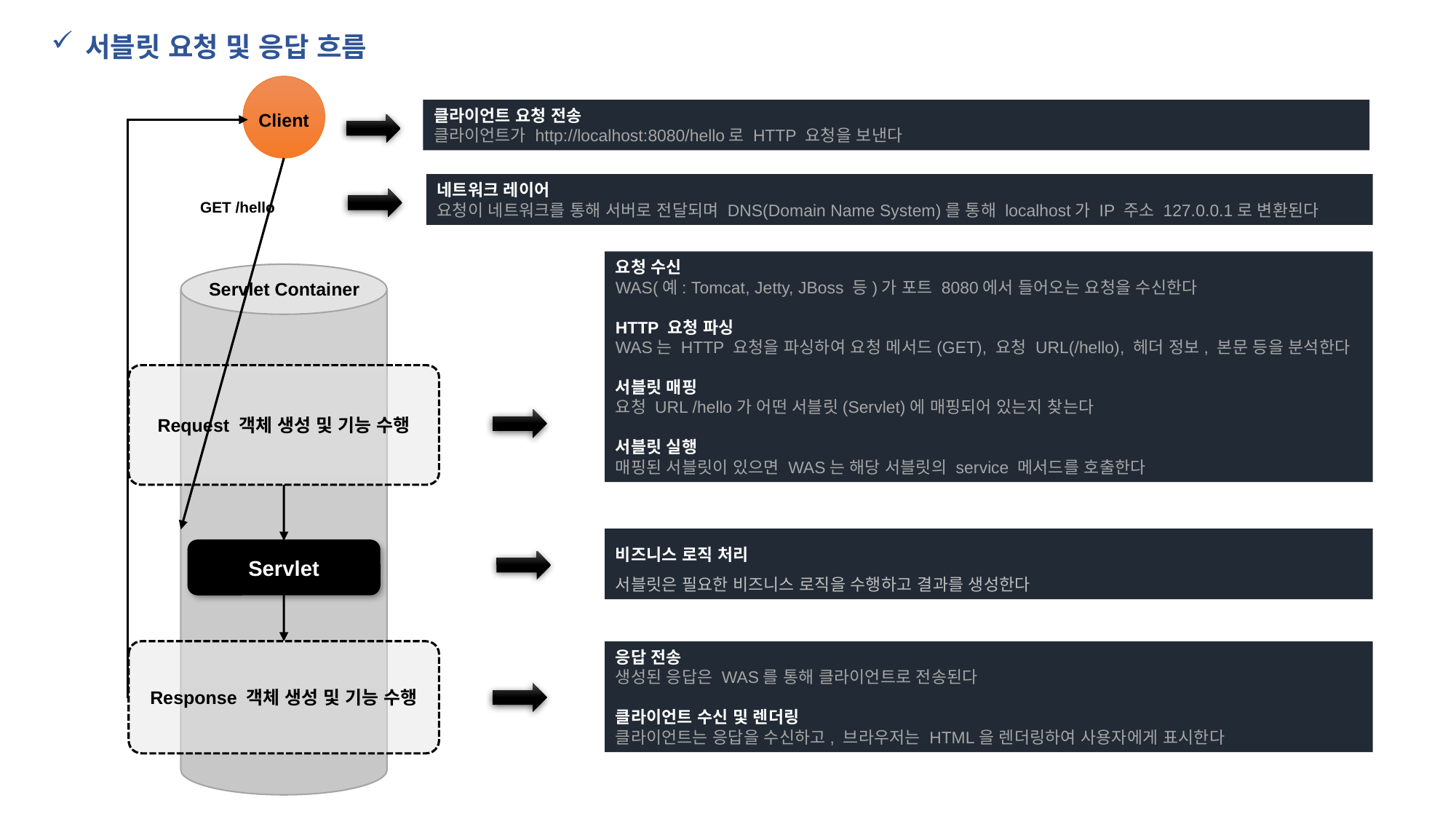

서블릿 요청 및 응답 흐름

클라이언트 요청 전송
클라이언트가 http://localhost:8080/hello로 HTTP 요청을 보낸다
Client

네트워크 레이어
요청이 네트워크를 통해 서버로 전달되며 DNS(Domain Name System)를 통해 localhost가 IP 주소 127.0.0.1로 변환된다
GET /hello

요청 수신
WAS(예: Tomcat, Jetty, JBoss 등)가 포트 8080에서 들어오는 요청을 수신한다

HTTP 요청 파싱
WAS는 HTTP 요청을 파싱하여 요청 메서드(GET), 요청 URL(/hello), 헤더 정보, 본문 등을 분석한다

서블릿 매핑
요청 URL /hello가 어떤 서블릿(Servlet)에 매핑되어 있는지 찾는다

서블릿 실행
매핑된 서블릿이 있으면 WAS는 해당 서블릿의 service 메서드를 호출한다

Servlet Container
Request 객체 생성 및 기능 수행

비즈니스 로직 처리
서블릿은 필요한 비즈니스 로직을 수행하고 결과를 생성한다
Servlet

Response 객체 생성 및 기능 수행
응답 전송
생성된 응답은 WAS를 통해 클라이언트로 전송된다

클라이언트 수신 및 렌더링
클라이언트는 응답을 수신하고, 브라우저는 HTML을 렌더링하여 사용자에게 표시한다